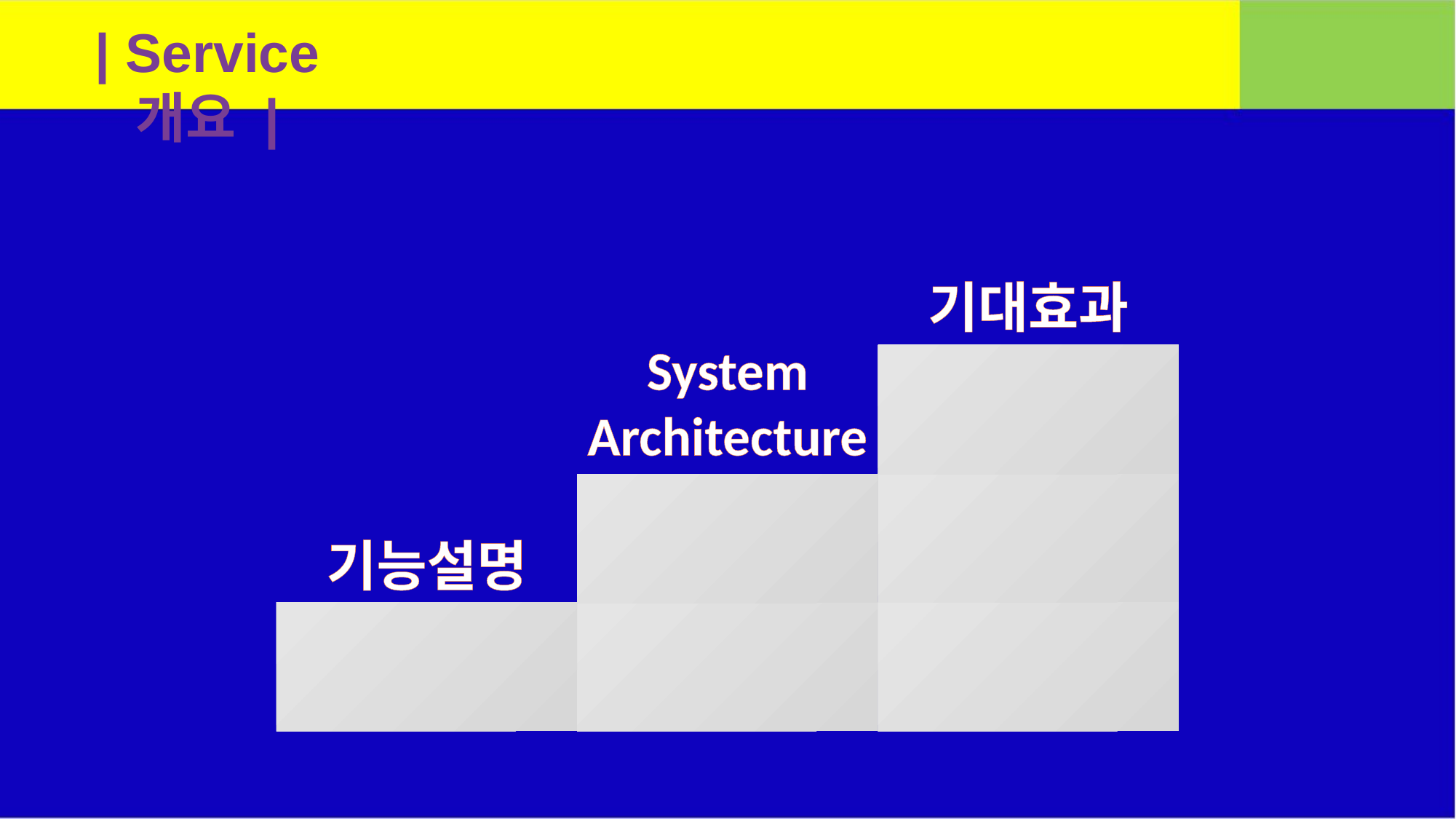

| Service 개요 |
기대효과
System
Architecture

기능설명